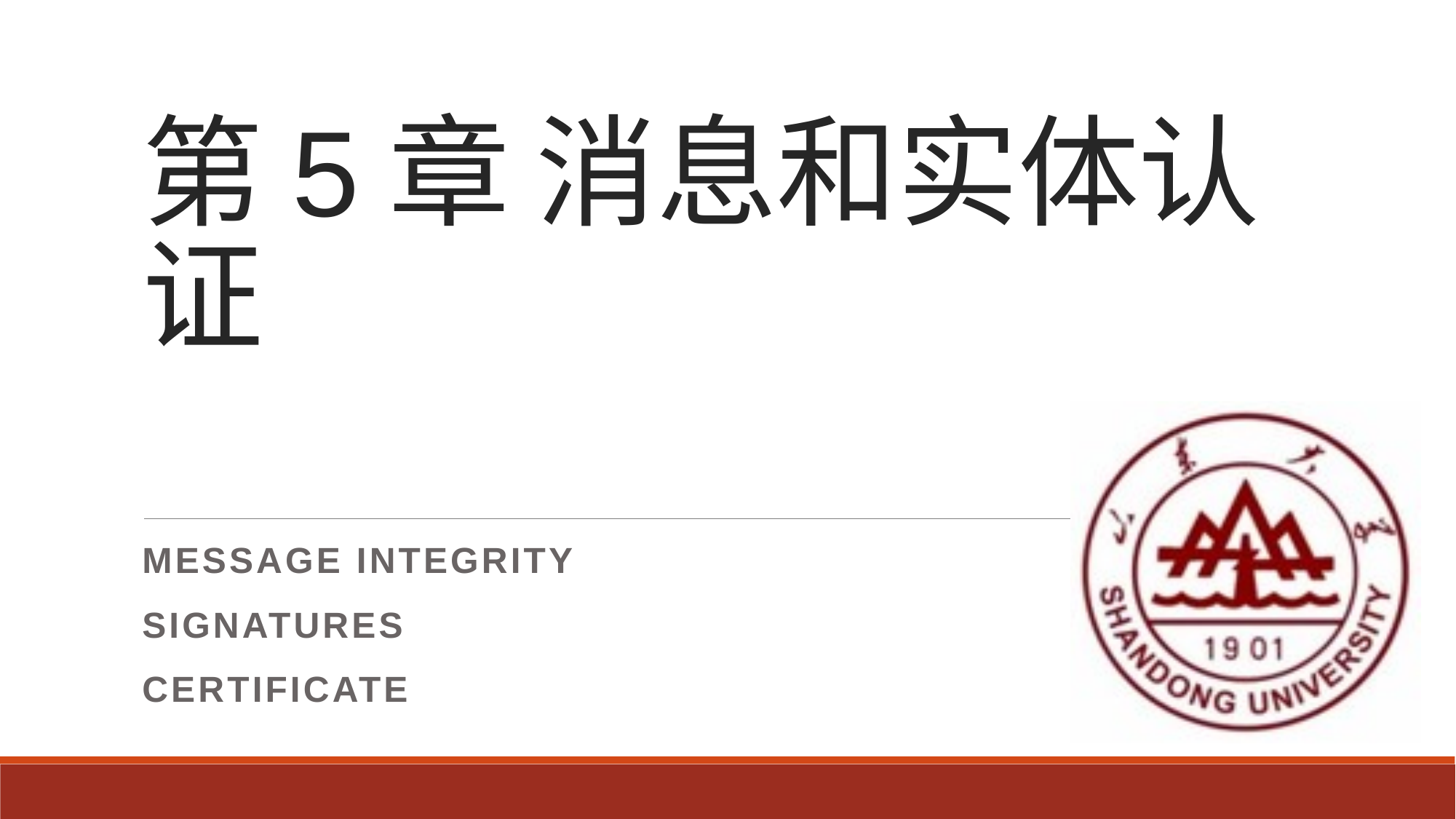

# 第5章 消息和实体认证
Message INTEGRITY
SIGNATURES
CERTIFICATE